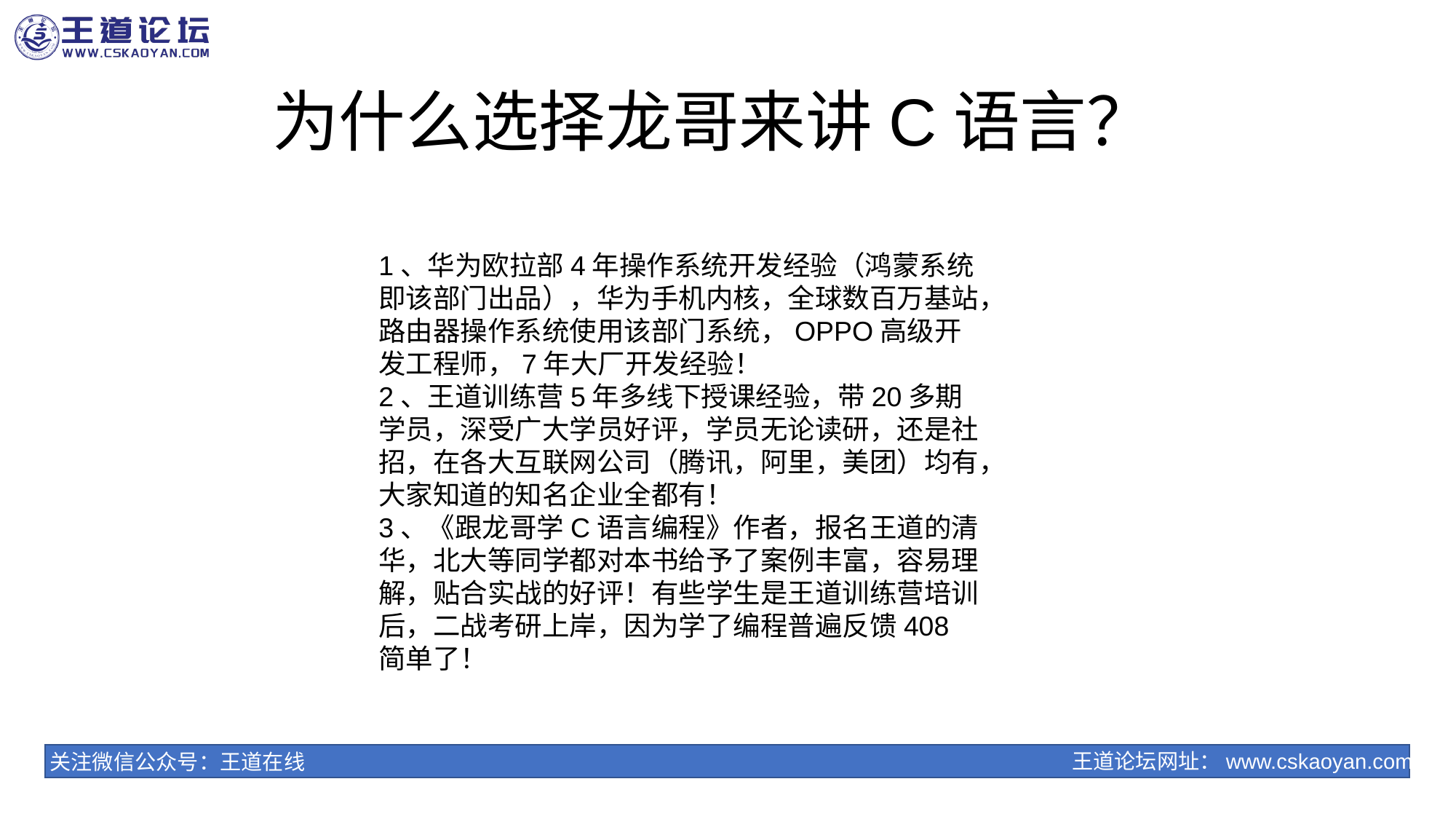

# 为什么选择龙哥来讲C语言？
1、华为欧拉部4年操作系统开发经验（鸿蒙系统即该部门出品），华为手机内核，全球数百万基站，路由器操作系统使用该部门系统，OPPO高级开发工程师，7年大厂开发经验！
2、王道训练营5年多线下授课经验，带20多期学员，深受广大学员好评，学员无论读研，还是社招，在各大互联网公司（腾讯，阿里，美团）均有，大家知道的知名企业全都有！
3、《跟龙哥学C语言编程》作者，报名王道的清华，北大等同学都对本书给予了案例丰富，容易理解，贴合实战的好评！有些学生是王道训练营培训后，二战考研上岸，因为学了编程普遍反馈408简单了！
王道论坛网址：www.cskaoyan.com
关注微信公众号：王道在线